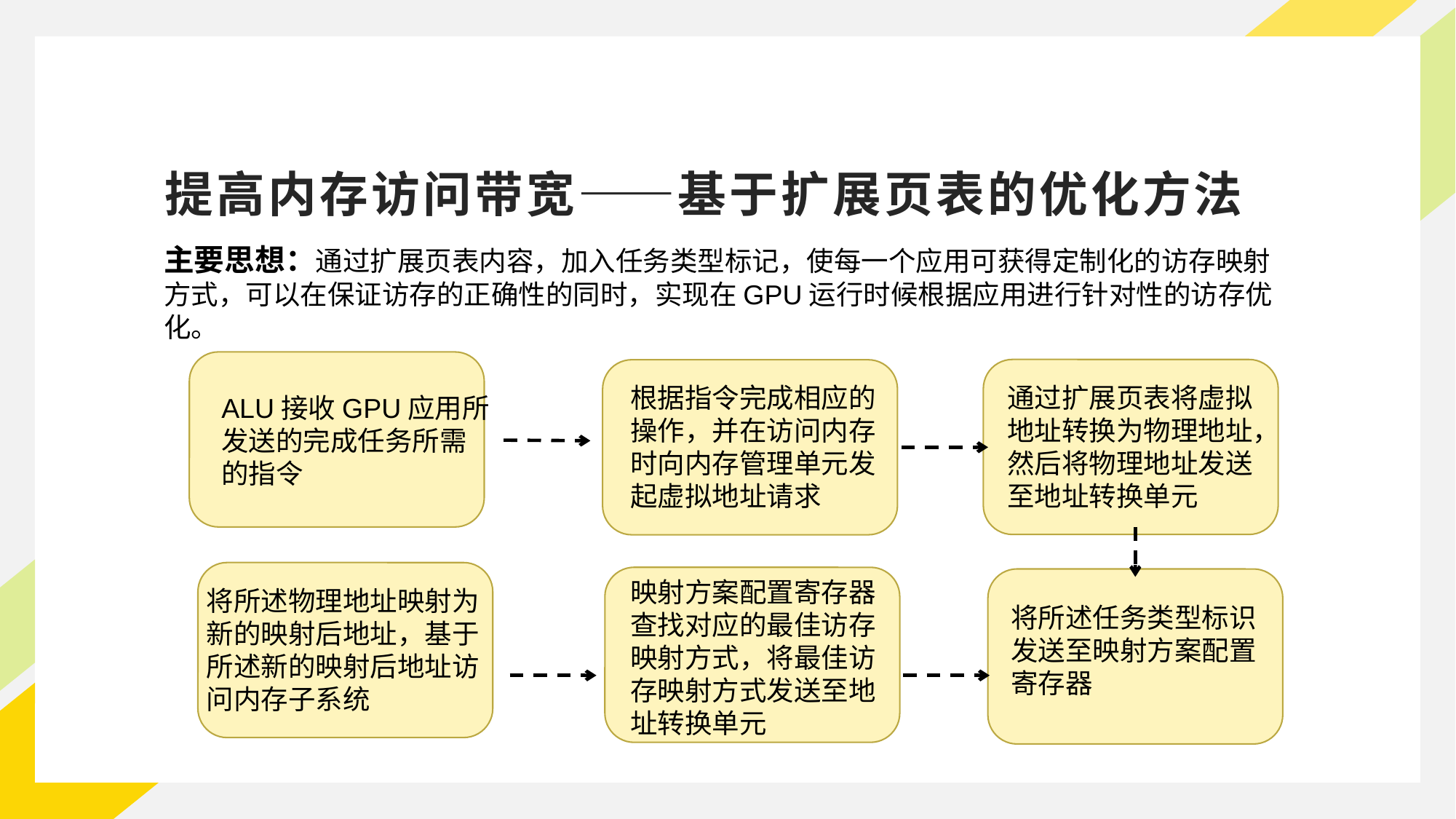

# 提高内存访问带宽——基于扩展页表的优化方法
主要思想：通过扩展页表内容，加入任务类型标记，使每一个应用可获得定制化的访存映射方式，可以在保证访存的正确性的同时，实现在GPU运行时候根据应用进行针对性的访存优化。

ALU接收GPU应用所发送的完成任务所需的指令

通过扩展页表将虚拟地址转换为物理地址，然后将物理地址发送至地址转换单元

根据指令完成相应的操作，并在访问内存时向内存管理单元发起虚拟地址请求

将所述物理地址映射为新的映射后地址，基于所述新的映射后地址访问内存子系统

映射方案配置寄存器查找对应的最佳访存映射方式，将最佳访存映射方式发送至地址转换单元

将所述任务类型标识发送至映射方案配置寄存器